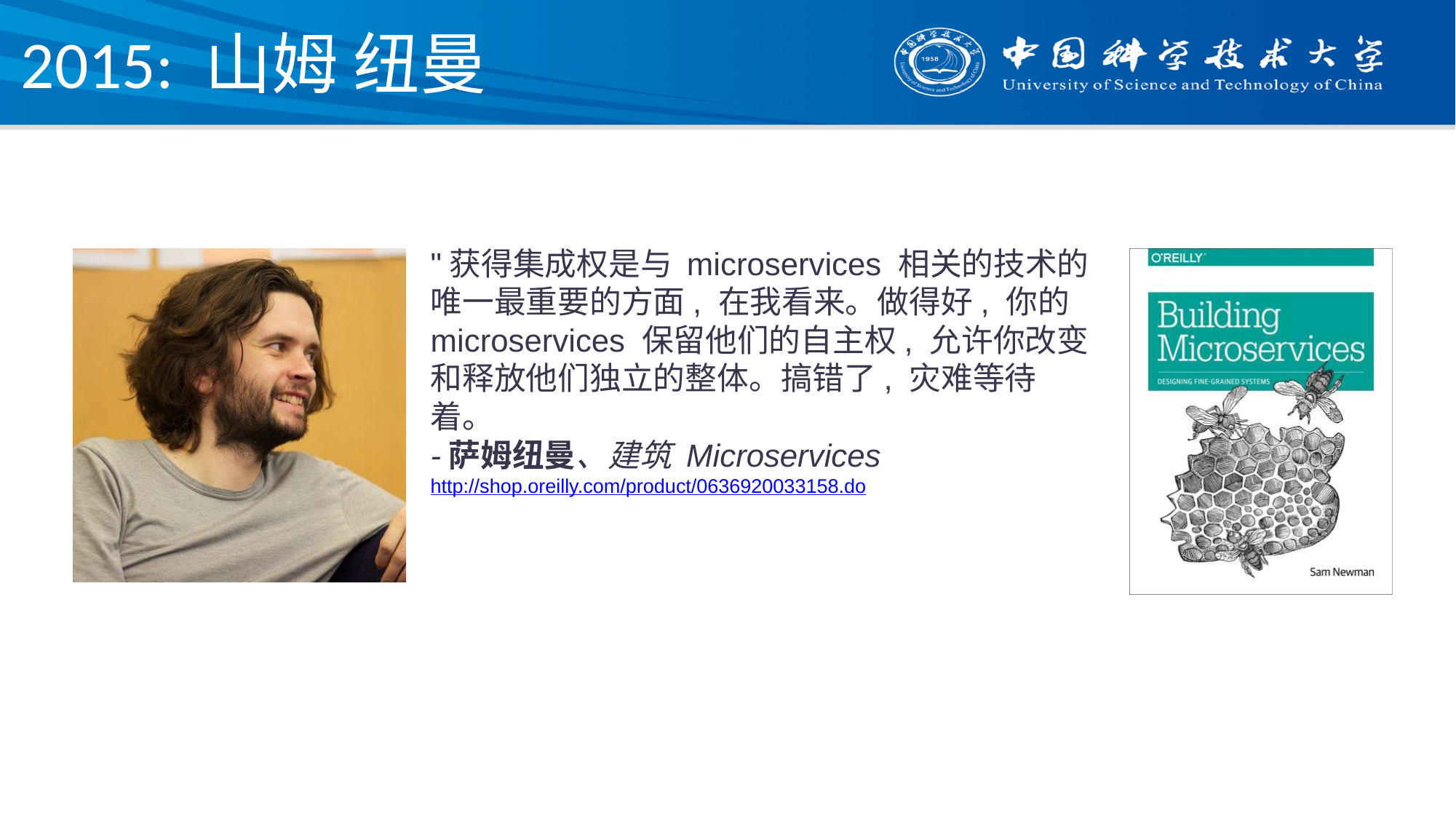

# 2015: 山姆 纽曼
"获得集成权是与 microservices 相关的技术的唯一最重要的方面, 在我看来。做得好, 你的 microservices 保留他们的自主权, 允许你改变和释放他们独立的整体。搞错了, 灾难等待着。
-萨姆纽曼、建筑 Microservices
http://shop.oreilly.com/product/0636920033158.do